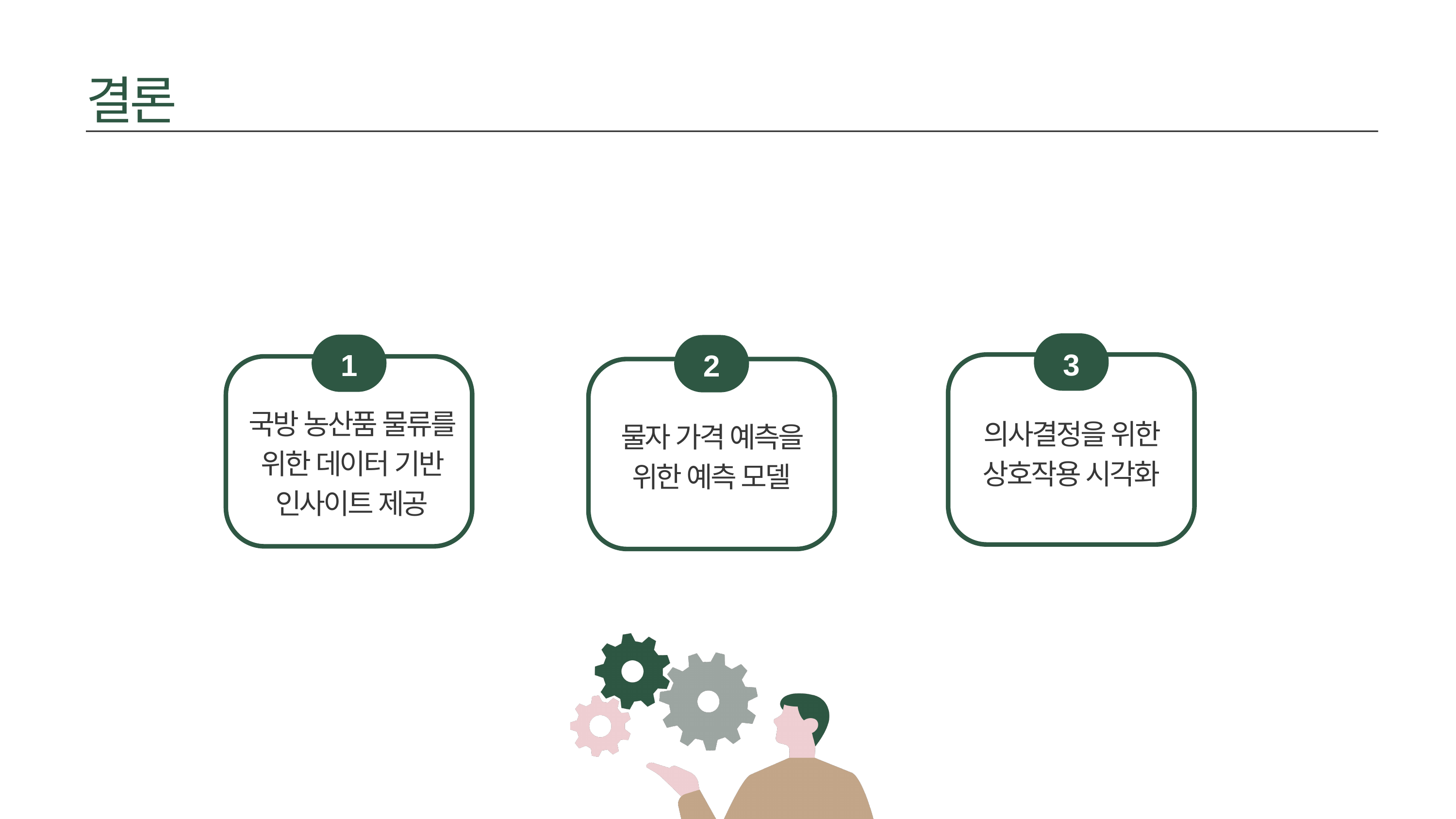

결론

1

2

3

국방 농산품 물류를 위한 데이터 기반 인사이트 제공
의사결정을 위한 상호작용 시각화
물자 가격 예측을 위한 예측 모델